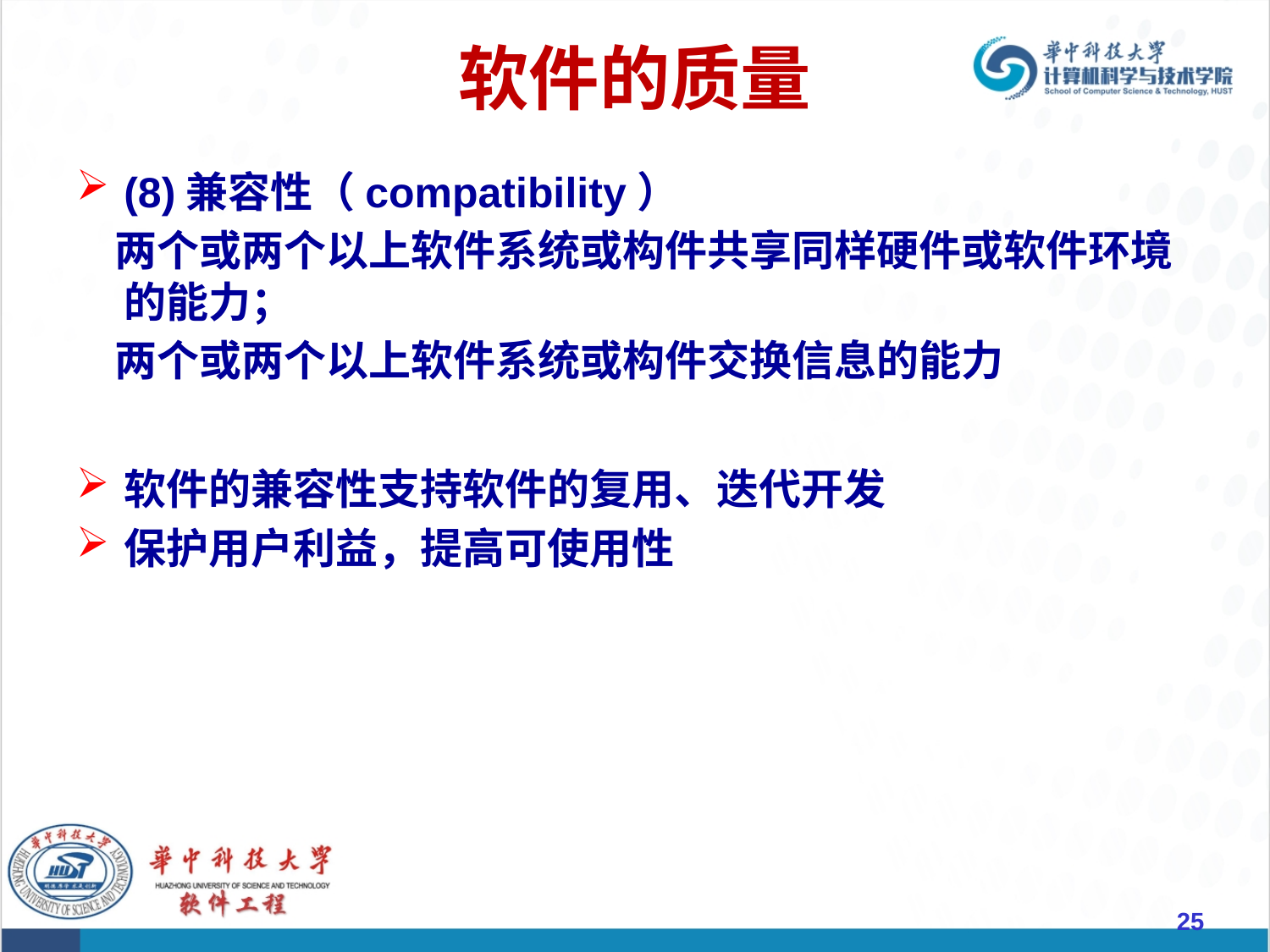

# 软件的质量
(8)兼容性（compatibility）
   两个或两个以上软件系统或构件共享同样硬件或软件环境的能力；
   两个或两个以上软件系统或构件交换信息的能力

软件的兼容性支持软件的复用、迭代开发
保护用户利益，提高可使用性
25